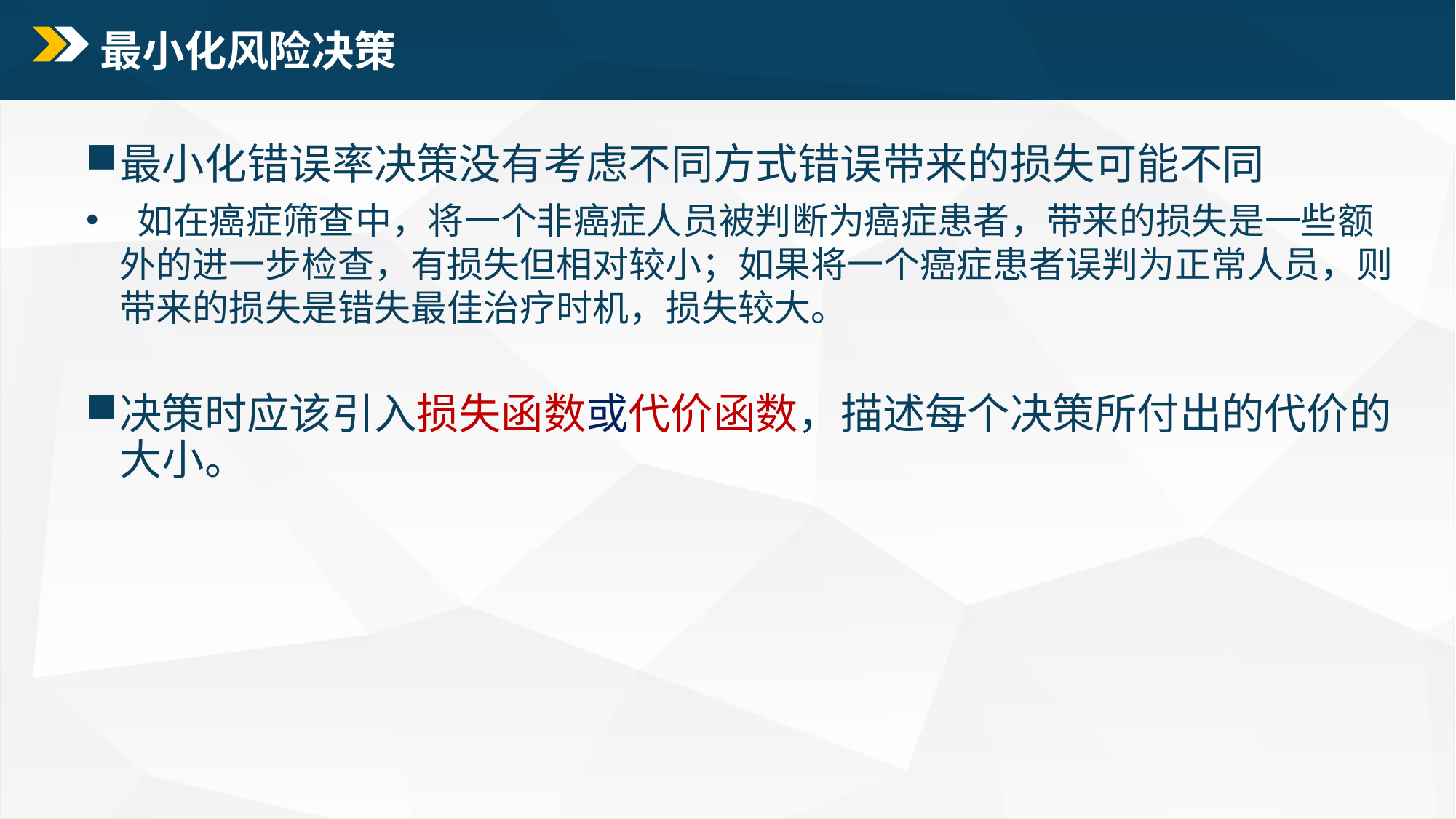

# 最小化风险决策
最小化错误率决策没有考虑不同方式错误带来的损失可能不同
 如在癌症筛查中，将一个非癌症人员被判断为癌症患者，带来的损失是一些额外的进一步检查，有损失但相对较小；如果将一个癌症患者误判为正常人员，则带来的损失是错失最佳治疗时机，损失较大。

决策时应该引入损失函数或代价函数，描述每个决策所付出的代价的大小。